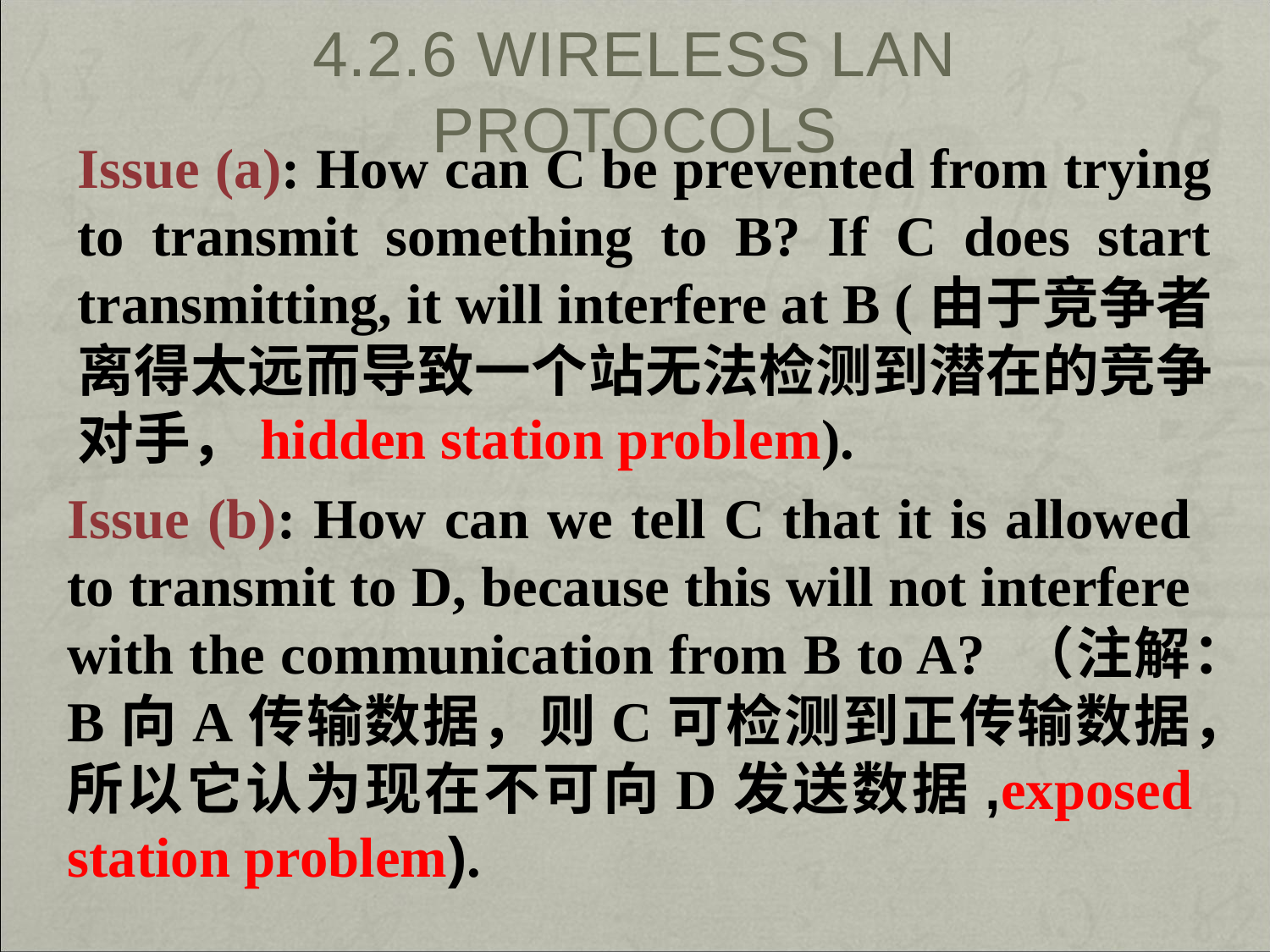

# 4.2.6 Wireless LAN Protocols
Issue (a): How can C be prevented from trying to transmit something to B? If C does start transmitting, it will interfere at B (由于竞争者离得太远而导致一个站无法检测到潜在的竞争对手，hidden station problem).
Issue (b): How can we tell C that it is allowed to transmit to D, because this will not interfere with the communication from B to A? （注解：B向A传输数据，则C可检测到正传输数据，所以它认为现在不可向D发送数据,exposed station problem).
59